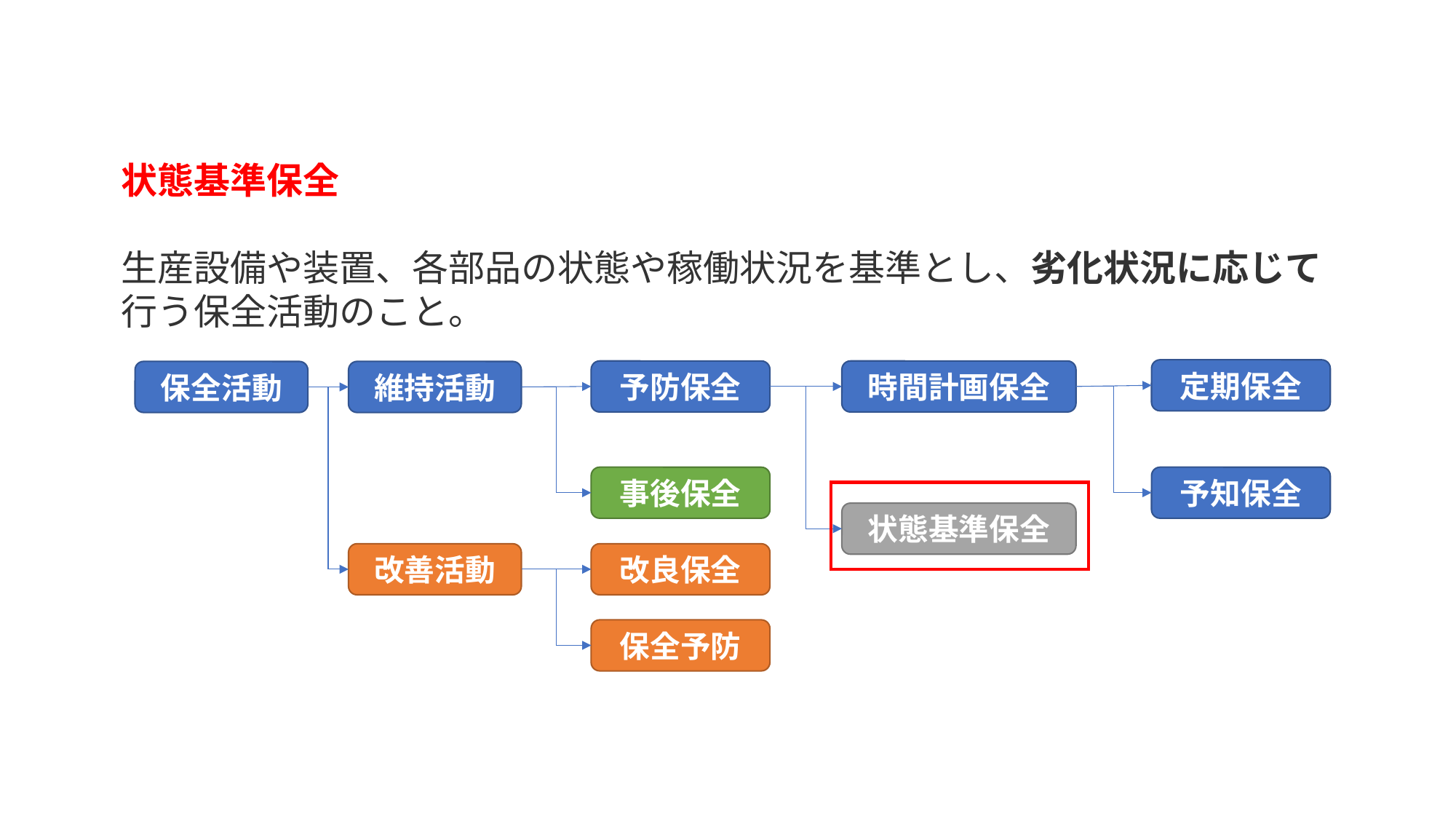

状態基準保全

生産設備や装置、各部品の状態や稼働状況を基準とし、劣化状況に応じて行う保全活動のこと。
定期保全
予防保全
時間計画保全
保全活動
維持活動
事後保全
予知保全

状態基準保全
改善活動
改良保全
保全予防